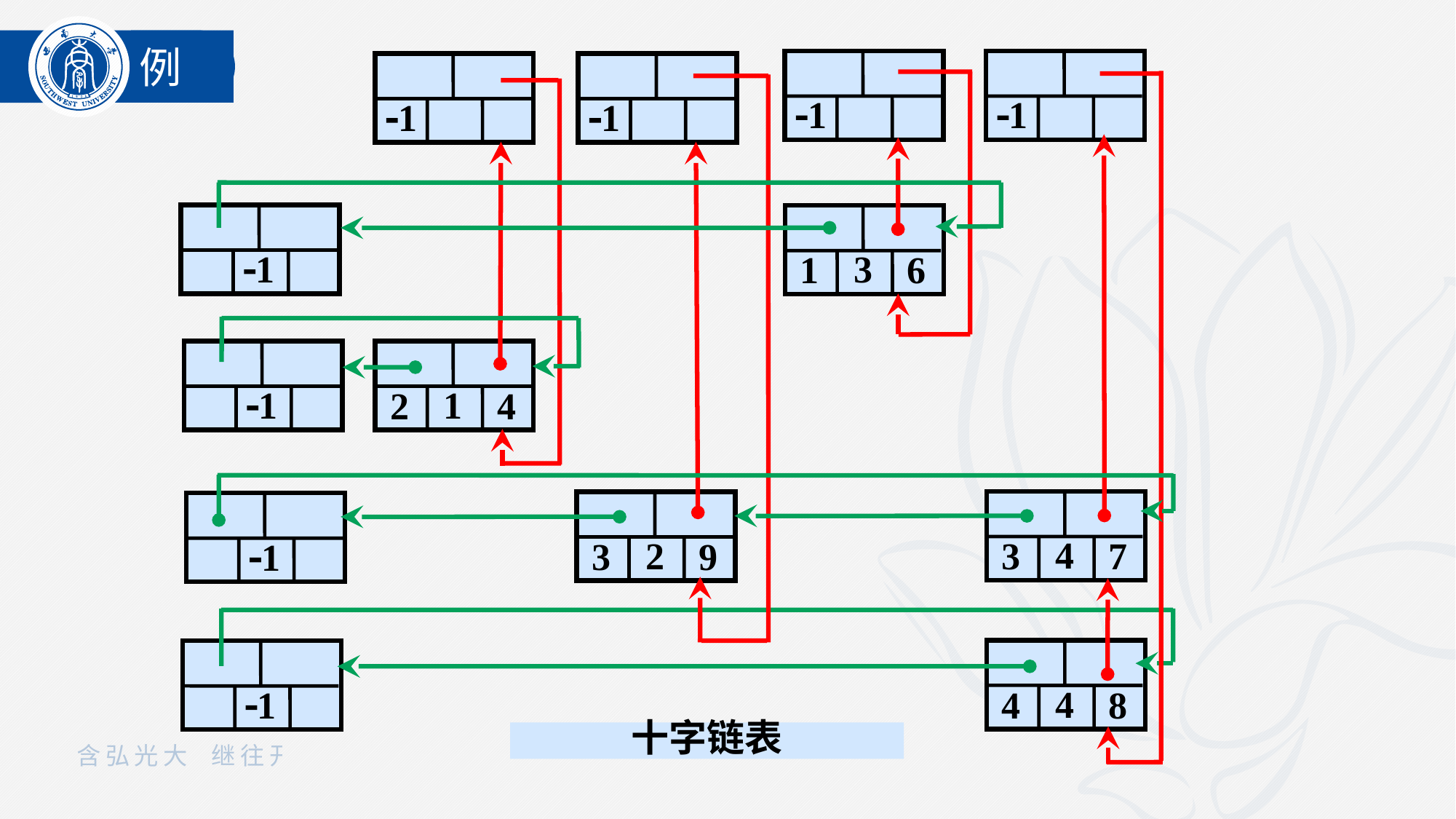

例

−1

−1

−1

−1

−1

3
1
6

−1

1
2
4

4
3
7

2
3
9

−1

4
4
8

−1

十字链表